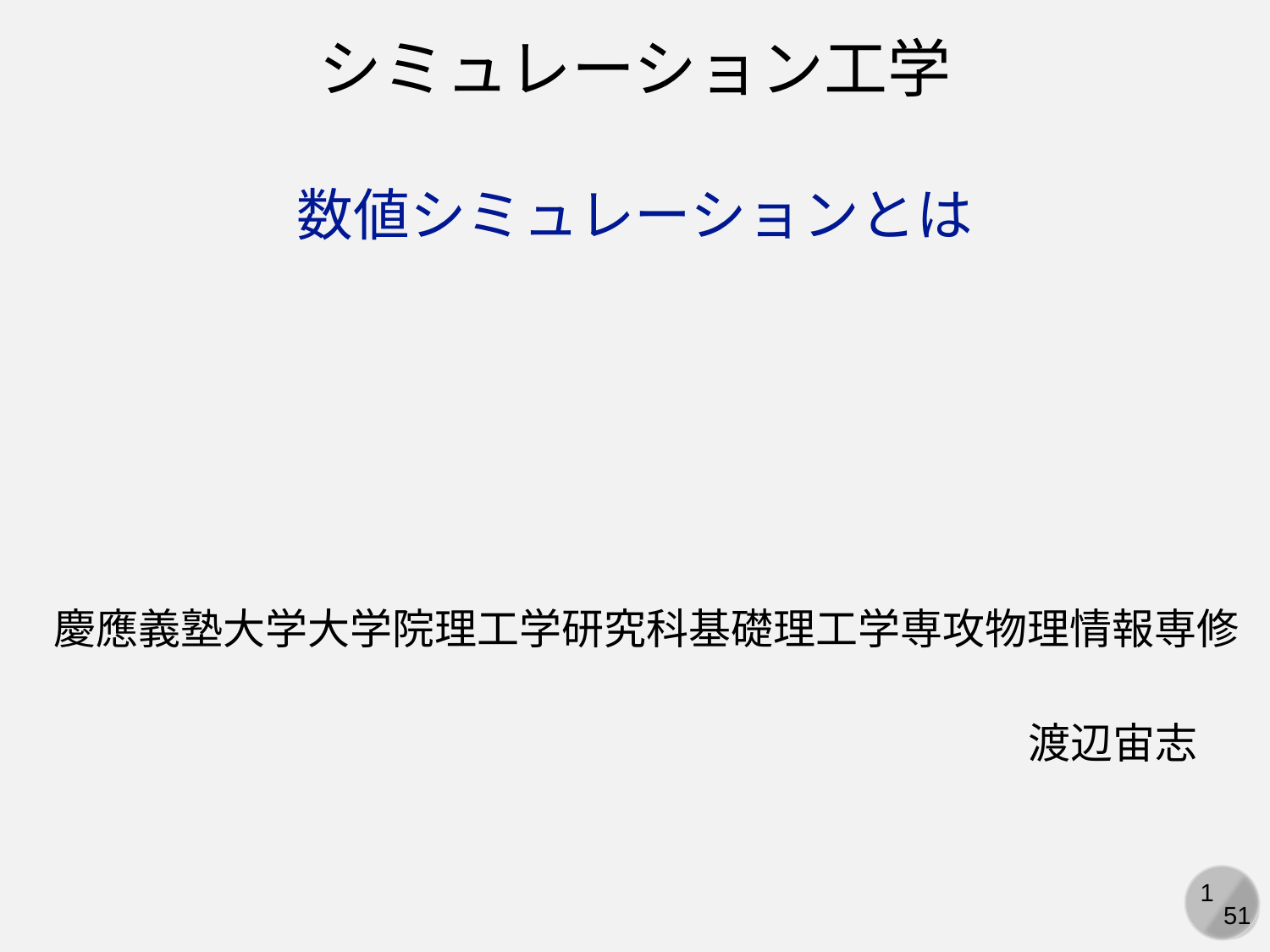

シミュレーション工学
数値シミュレーションとは
慶應義塾大学大学院理工学研究科基礎理工学専攻物理情報専修
渡辺宙志